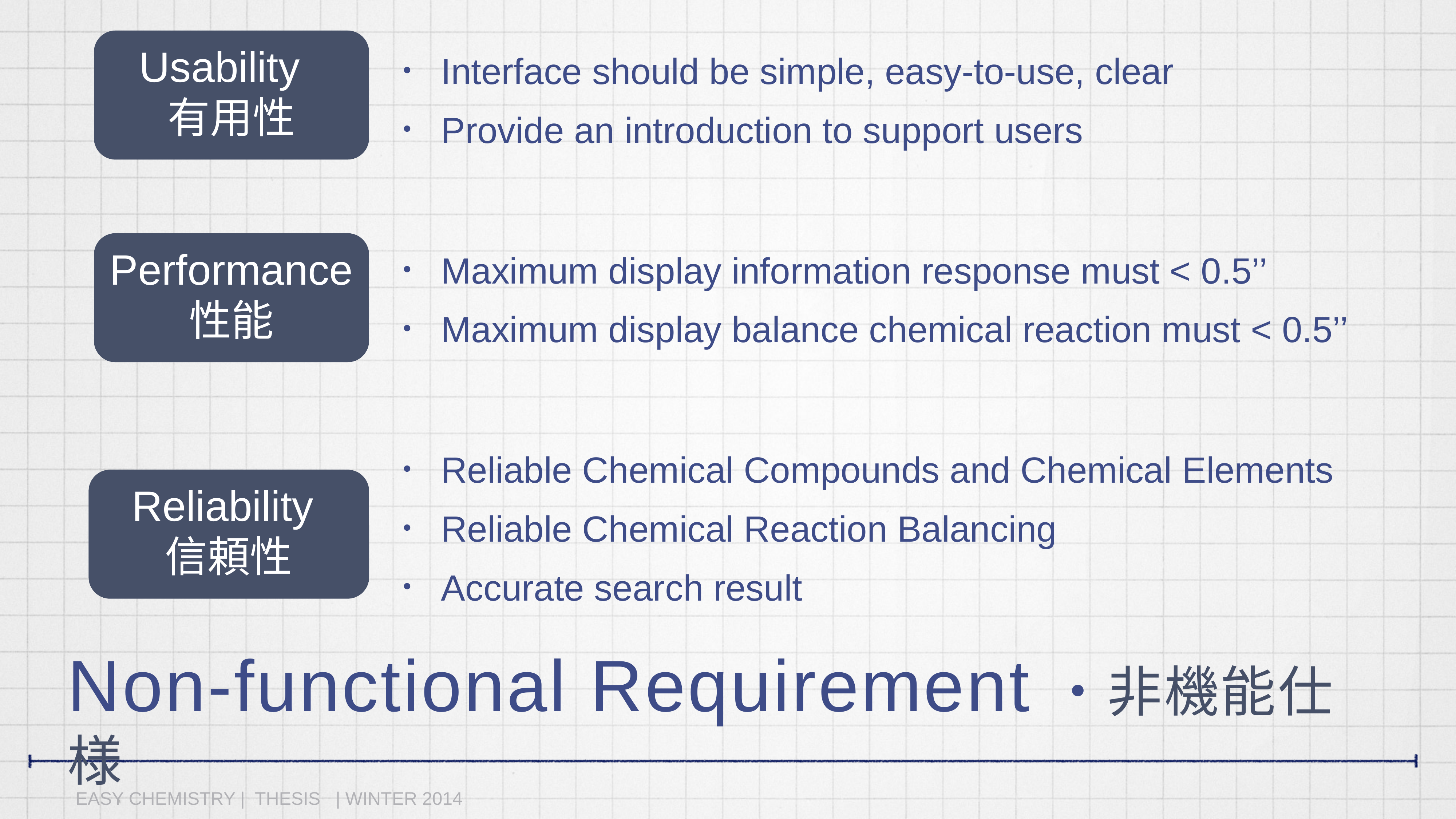

Usability
有用性
Interface should be simple, easy-to-use, clear
Provide an introduction to support users

Performance 性能
Maximum display information response must < 0.5’’
Maximum display balance chemical reaction must < 0.5’’

Reliable Chemical Compounds and Chemical Elements
Reliable Chemical Reaction Balancing
Accurate search result

Reliability
信頼性
# Non-functional Requirement・非機能仕様
EASY CHEMISTRY |  THESIS   | WINTER 2014